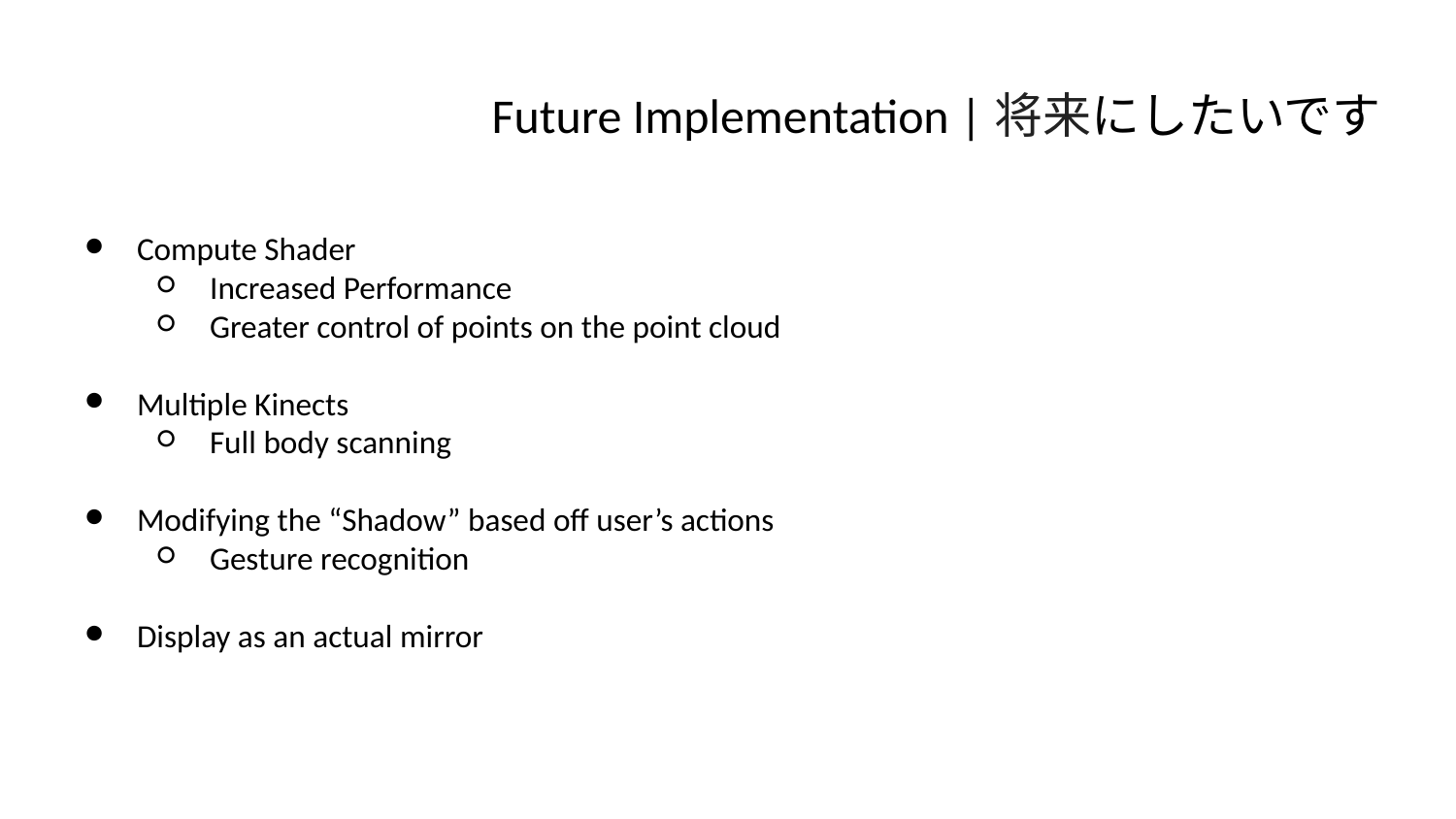

# Future Implementation |将来にしたいです
Compute Shader
Increased Performance
Greater control of points on the point cloud

Multiple Kinects
Full body scanning

Modifying the “Shadow” based off user’s actions
Gesture recognition

Display as an actual mirror